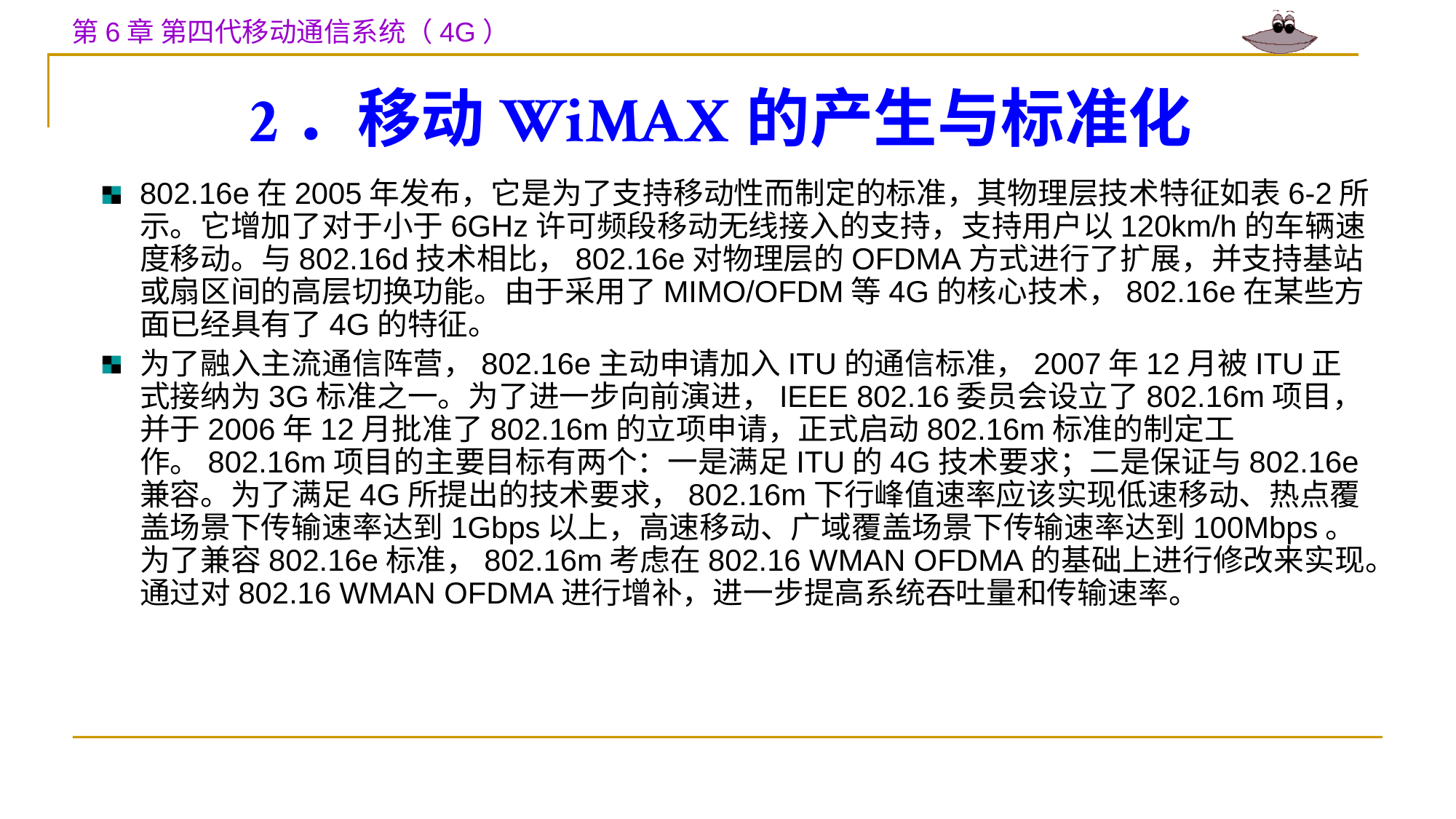

# 2．移动WiMAX的产生与标准化
802.16e在2005年发布，它是为了支持移动性而制定的标准，其物理层技术特征如表6-2所示。它增加了对于小于6GHz许可频段移动无线接入的支持，支持用户以120km/h的车辆速度移动。与802.16d技术相比，802.16e对物理层的OFDMA方式进行了扩展，并支持基站或扇区间的高层切换功能。由于采用了MIMO/OFDM等4G的核心技术，802.16e在某些方面已经具有了4G的特征。
为了融入主流通信阵营，802.16e主动申请加入ITU的通信标准，2007年12月被ITU正式接纳为3G标准之一。为了进一步向前演进，IEEE 802.16委员会设立了802.16m项目，并于2006年12月批准了802.16m的立项申请，正式启动802.16m标准的制定工作。802.16m项目的主要目标有两个：一是满足ITU的4G技术要求；二是保证与802.16e兼容。为了满足4G所提出的技术要求，802.16m下行峰值速率应该实现低速移动、热点覆盖场景下传输速率达到1Gbps以上，高速移动、广域覆盖场景下传输速率达到100Mbps。为了兼容802.16e标准，802.16m考虑在802.16 WMAN OFDMA的基础上进行修改来实现。通过对802.16 WMAN OFDMA进行增补，进一步提高系统吞吐量和传输速率。